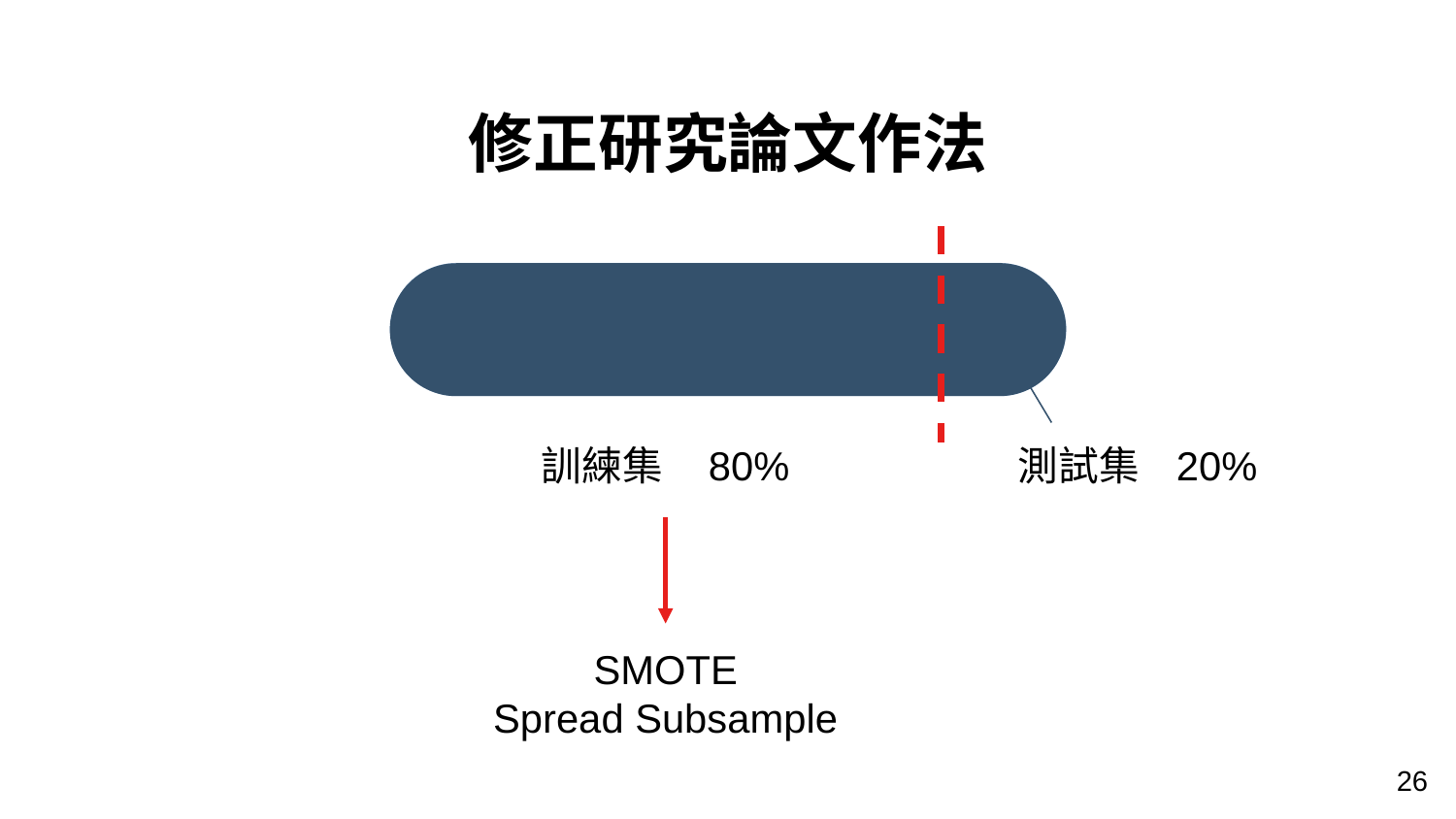

修正研究論文作法

測試集   20%
訓練集    80%
SMOTE
Spread Subsample
26